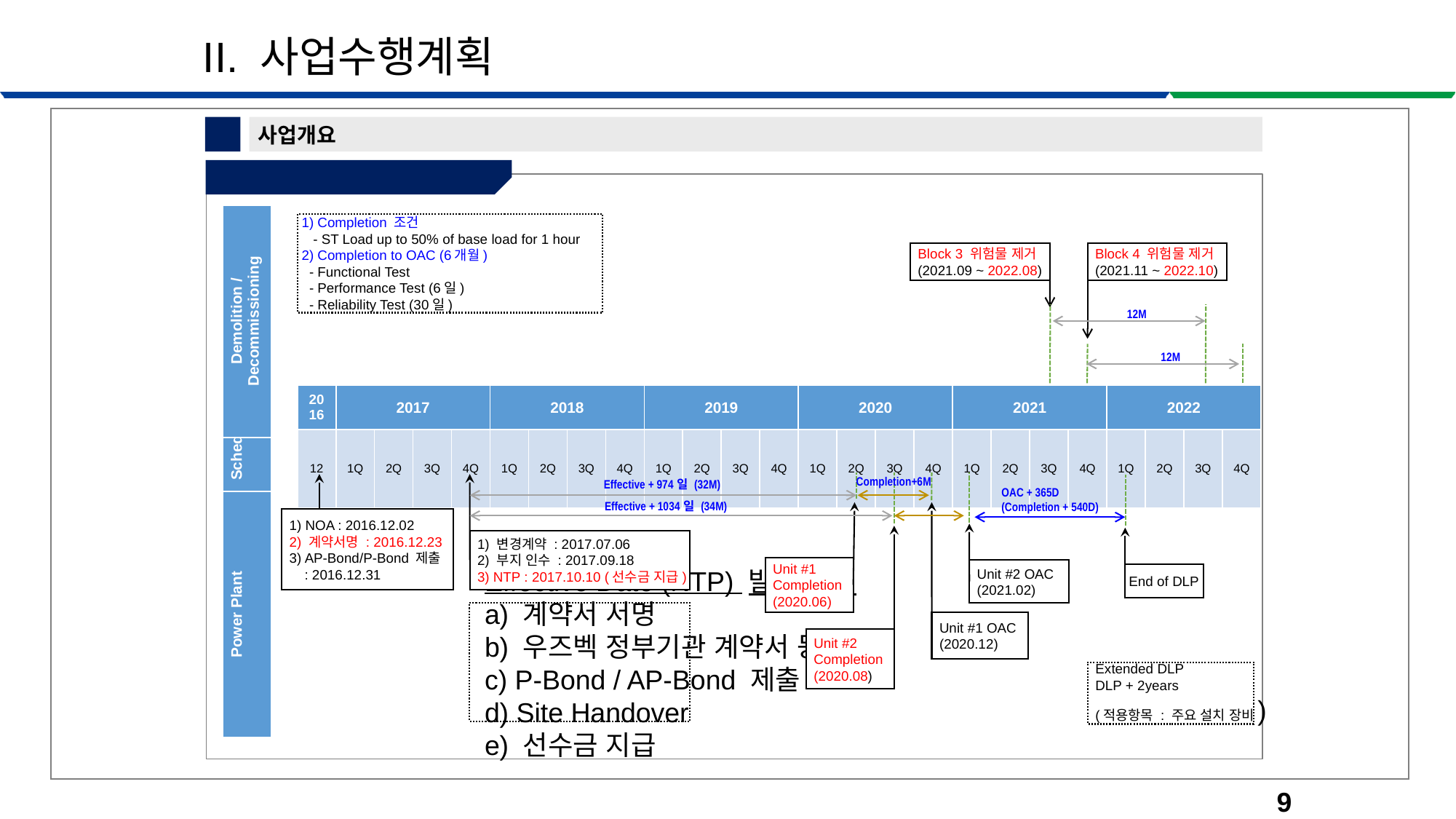

II. 사업수행계획
1
사업개요
④ Contract Time Table

| Demolition / Decommissioning |
| --- |
 1) Completion 조건
    - ST Load up to 50% of base load for 1 hour
 2) Completion to OAC (6개월)
   - Functional Test
   - Performance Test (6일)
   - Reliability Test (30일)
  Block 3 위험물 제거
  (2021.09 ~ 2022.08)
  Block 4 위험물 제거
  (2021.11 ~ 2022.10)
12M
12M
| Schedule |  | 2016 | 2017 |  |  |  | 2018 |  |  |  | 2019 |  |  |  | 2020 |  |  |  | 2021 |  |  |  | 2022 |  |  |  |
| --- | --- | --- | --- | --- | --- | --- | --- | --- | --- | --- | --- | --- | --- | --- | --- | --- | --- | --- | --- | --- | --- | --- | --- | --- | --- | --- |
|  |  | 12 | 1Q | 2Q | 3Q | 4Q | 1Q | 2Q | 3Q | 4Q | 1Q | 2Q | 3Q | 4Q | 1Q | 2Q | 3Q | 4Q | 1Q | 2Q | 3Q | 4Q | 1Q | 2Q | 3Q | 4Q |
Completion+6M
Effective + 974일 (32M)
OAC + 365D
(Completion + 540D)
| Power Plant |
| --- |
Effective + 1034일 (34M)
  1) NOA : 2016.12.02
  2) 계약서명 : 2016.12.23
  3) AP-Bond/P-Bond 제출
      : 2016.12.31
  1) 변경계약 : 2017.07.06
  2) 부지 인수 : 2017.09.18
  3) NTP : 2017.10.10 (선수금 지급)
  Unit #1
  Completion
  (2020.06)
  Unit #2 OAC
  (2021.02)
 End of DLP
  Effective Date (NTP) 발효 조건
  a) 계약서 서명
  b) 우즈벡 정부기관 계약서 등록
  c) P-Bond / AP-Bond 제출
  d) Site Handover
  e) 선수금 지급
  Unit #1 OAC
  (2020.12)
  Unit #2
  Completion
  (2020.08)
  Extended DLP
  DLP + 2years
  (적용항목 : 주요 설치 장비)
9